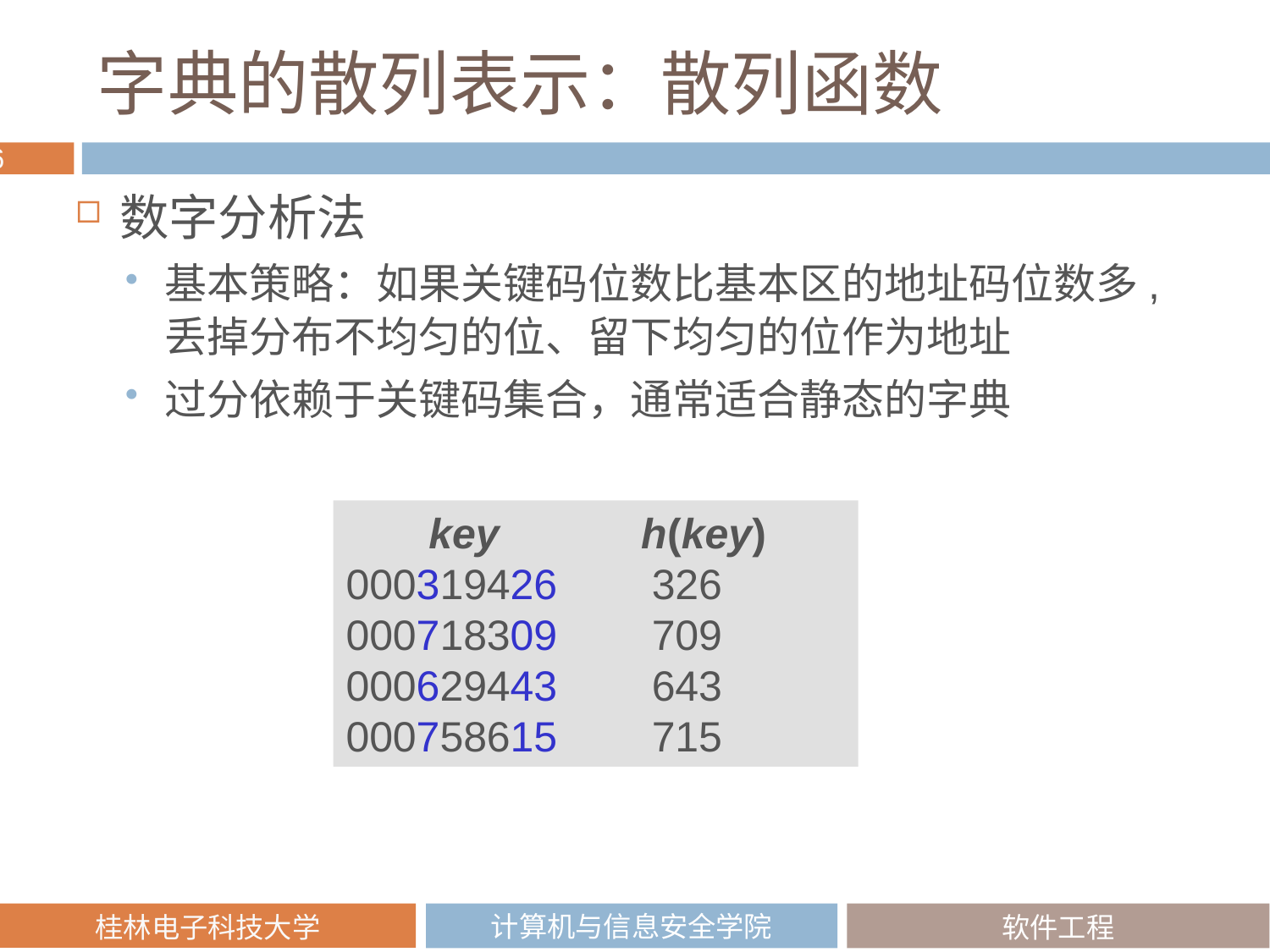

# 字典的散列表示：散列函数
数字分析法
基本策略：如果关键码位数比基本区的地址码位数多,丢掉分布不均匀的位、留下均匀的位作为地址
过分依赖于关键码集合，通常适合静态的字典

       key            h(key)
000319426        326
000718309        709
000629443        643
000758615        715